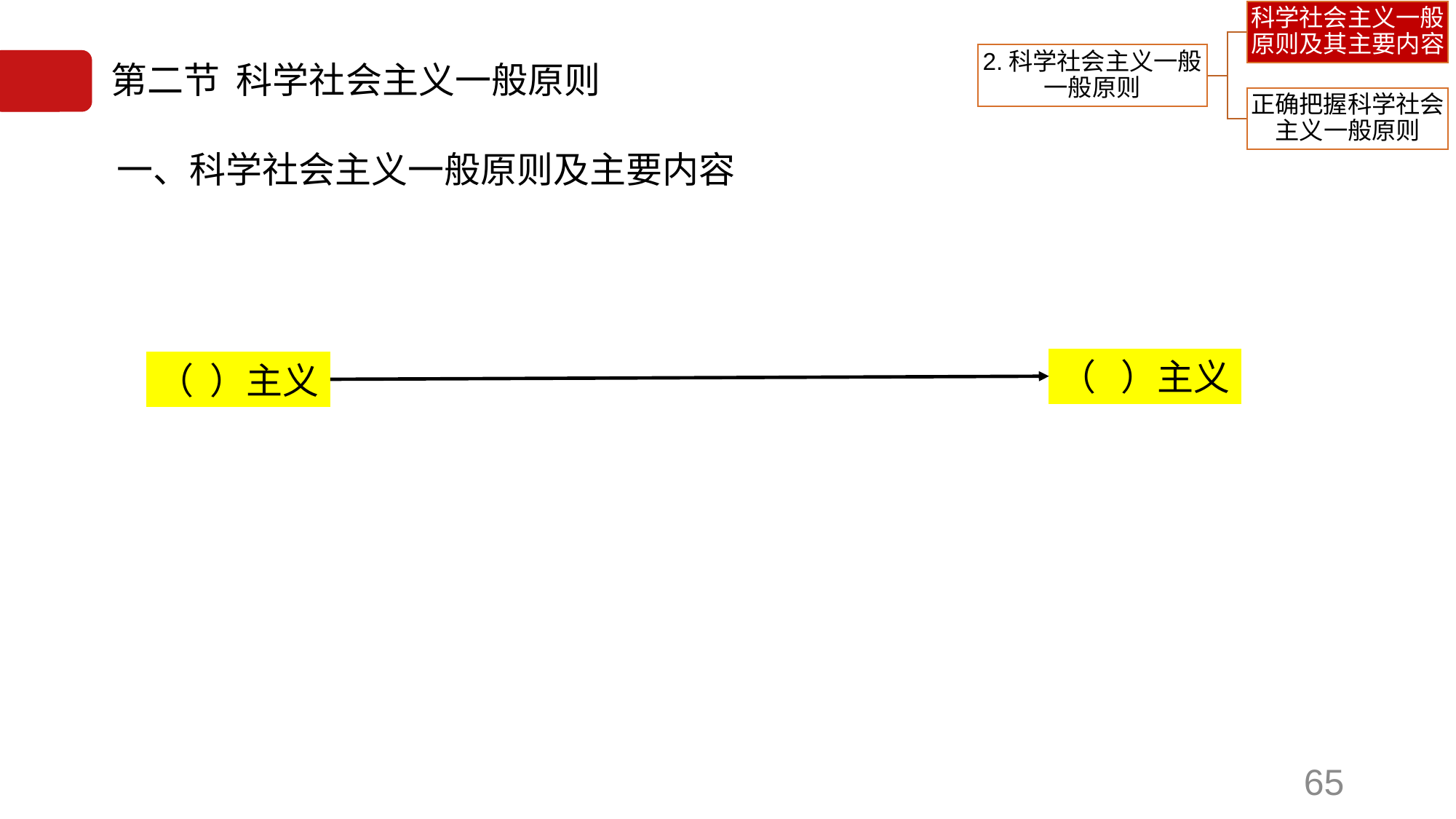

2.科学社会主义一般一般原则
科学社会主义一般原则及其主要内容
正确把握科学社会主义一般原则
# 第二节  科学社会主义一般原则
一、科学社会主义一般原则及主要内容

（   ）主义
（  ）主义
65